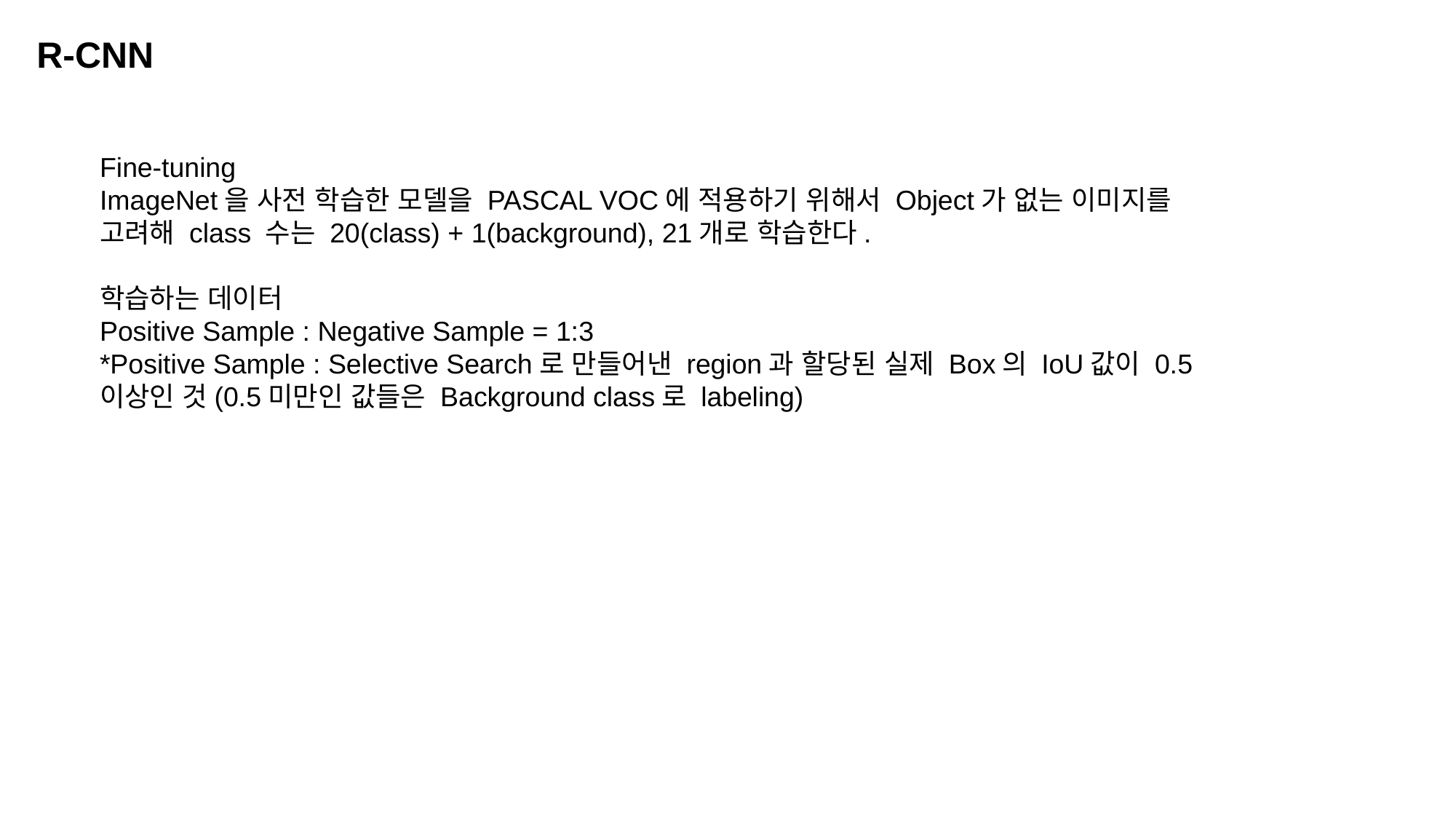

R-CNN
Fine-tuning
ImageNet을 사전 학습한 모델을 PASCAL VOC에 적용하기 위해서 Object가 없는 이미지를 고려해 class 수는 20(class) + 1(background), 21개로 학습한다.
학습하는 데이터
Positive Sample : Negative Sample = 1:3
*Positive Sample : Selective Search로 만들어낸 region과 할당된 실제 Box의 IoU값이 0.5 이상인 것(0.5미만인 값들은 Background class로 labeling)